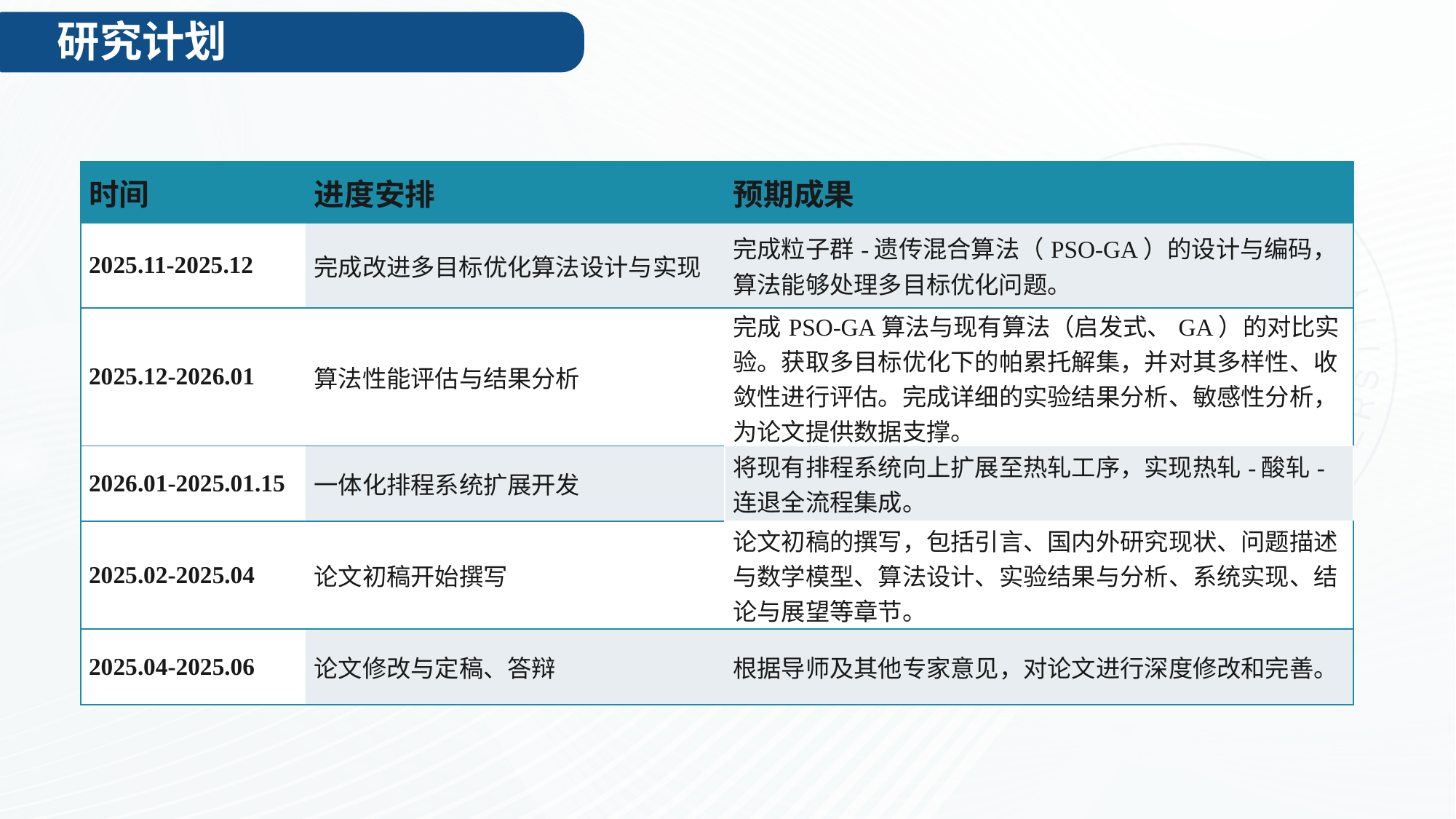

研究计划
| 时间 | 进度安排 | 预期成果 |
| --- | --- | --- |
| 2025.11-2025.12 | 完成改进多目标优化算法设计与实现 | 完成粒子群-遗传混合算法（PSO-GA）的设计与编码，算法能够处理多目标优化问题。 |
| 2025.12-2026.01 | 算法性能评估与结果分析 | 完成PSO-GA算法与现有算法（启发式、GA）的对比实验。获取多目标优化下的帕累托解集，并对其多样性、收敛性进行评估。完成详细的实验结果分析、敏感性分析，为论文提供数据支撑。 |
| 2026.01-2025.01.15 | 一体化排程系统扩展开发 | 将现有排程系统向上扩展至热轧工序，实现热轧-酸轧-连退全流程集成。 |
| 2025.02-2025.04 | 论文初稿开始撰写 | 论文初稿的撰写，包括引言、国内外研究现状、问题描述与数学模型、算法设计、实验结果与分析、系统实现、结论与展望等章节。 |
| 2025.04-2025.06 | 论文修改与定稿、答辩 | 根据导师及其他专家意见，对论文进行深度修改和完善。 |